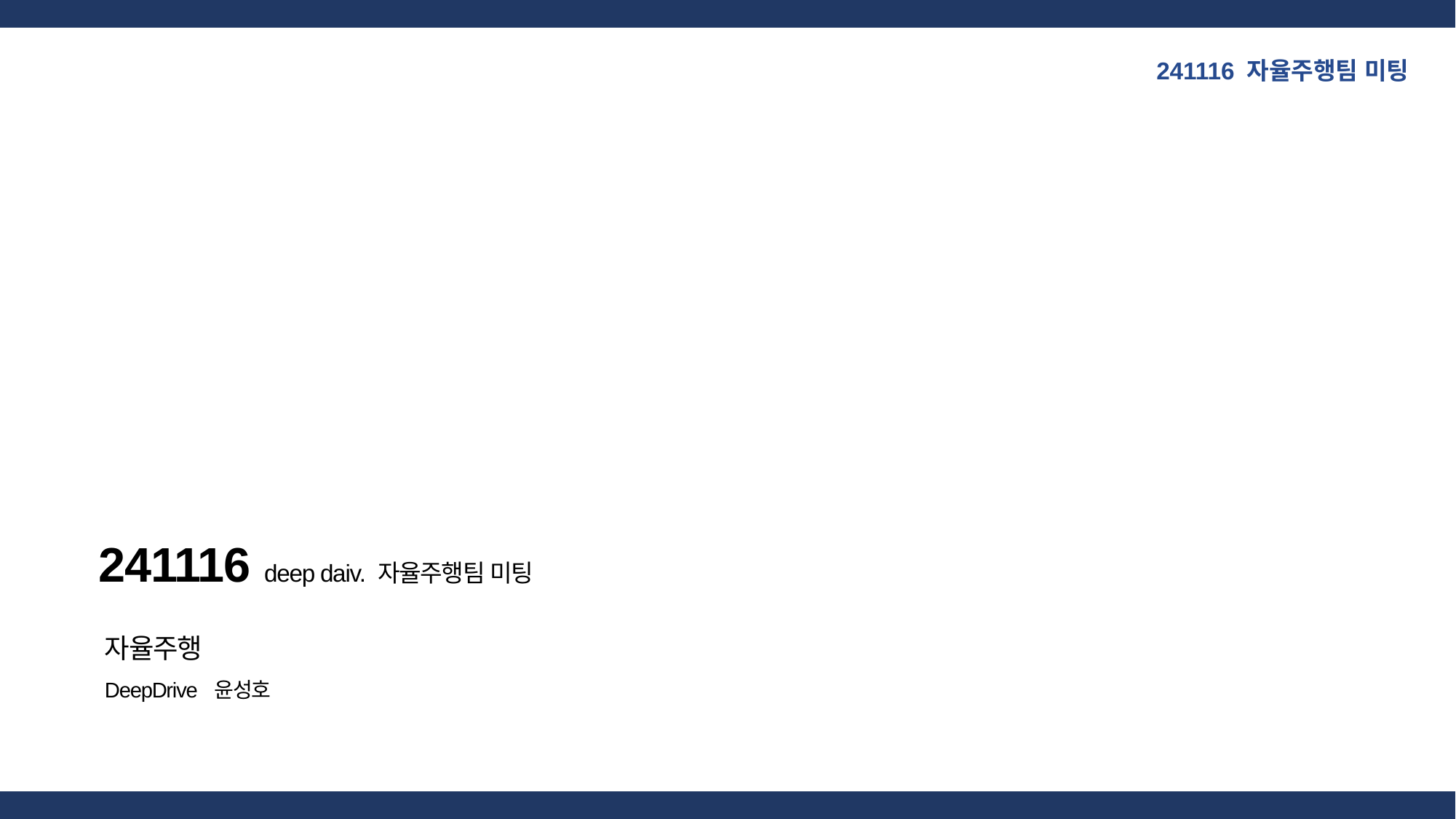

241116 자율주행팀 미팅
241116 deep daiv. 자율주행팀 미팅
자율주행
DeepDrive  윤성호